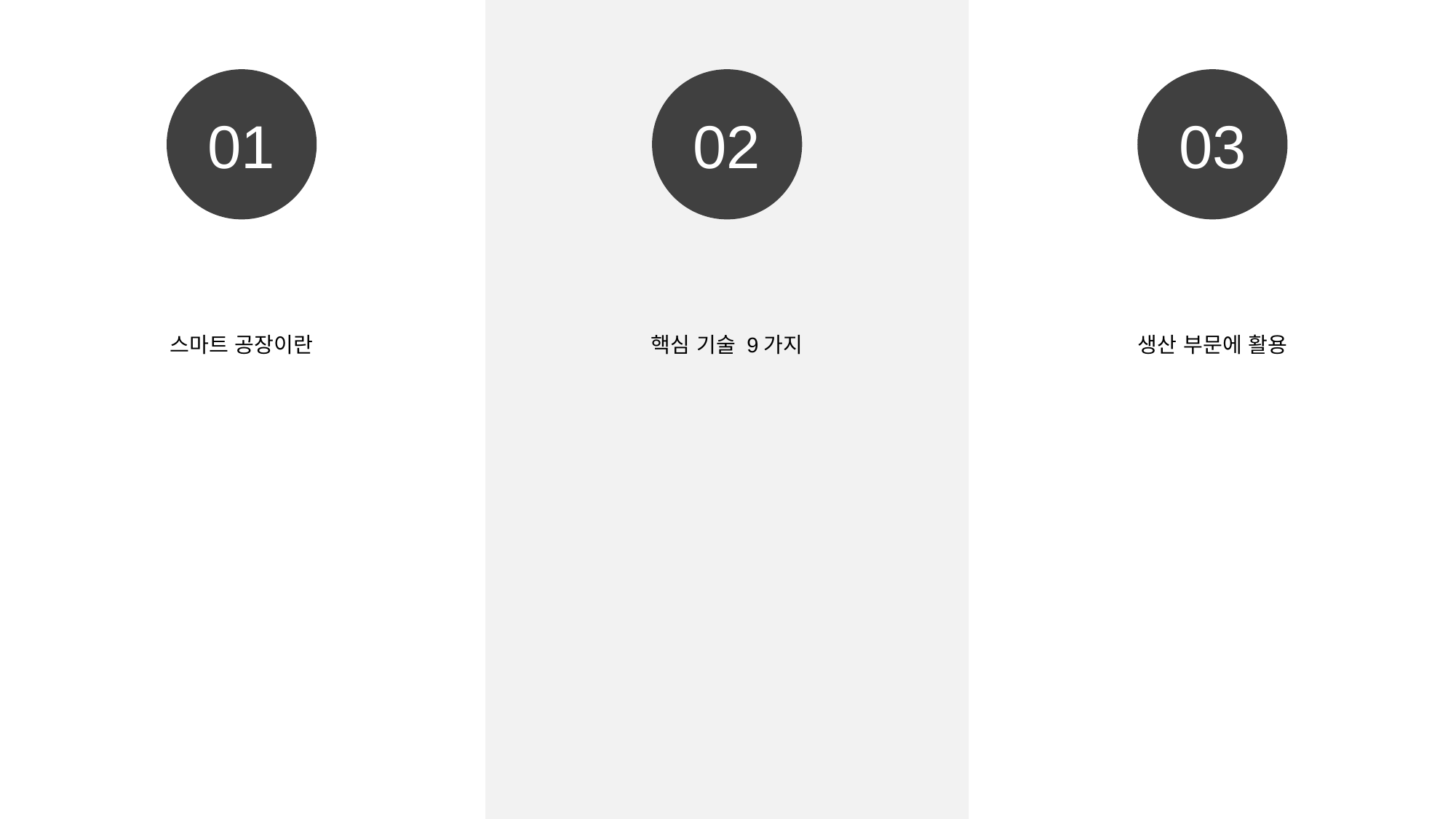

01
02
03
스마트 공장이란
핵심 기술 9가지
생산 부문에 활용